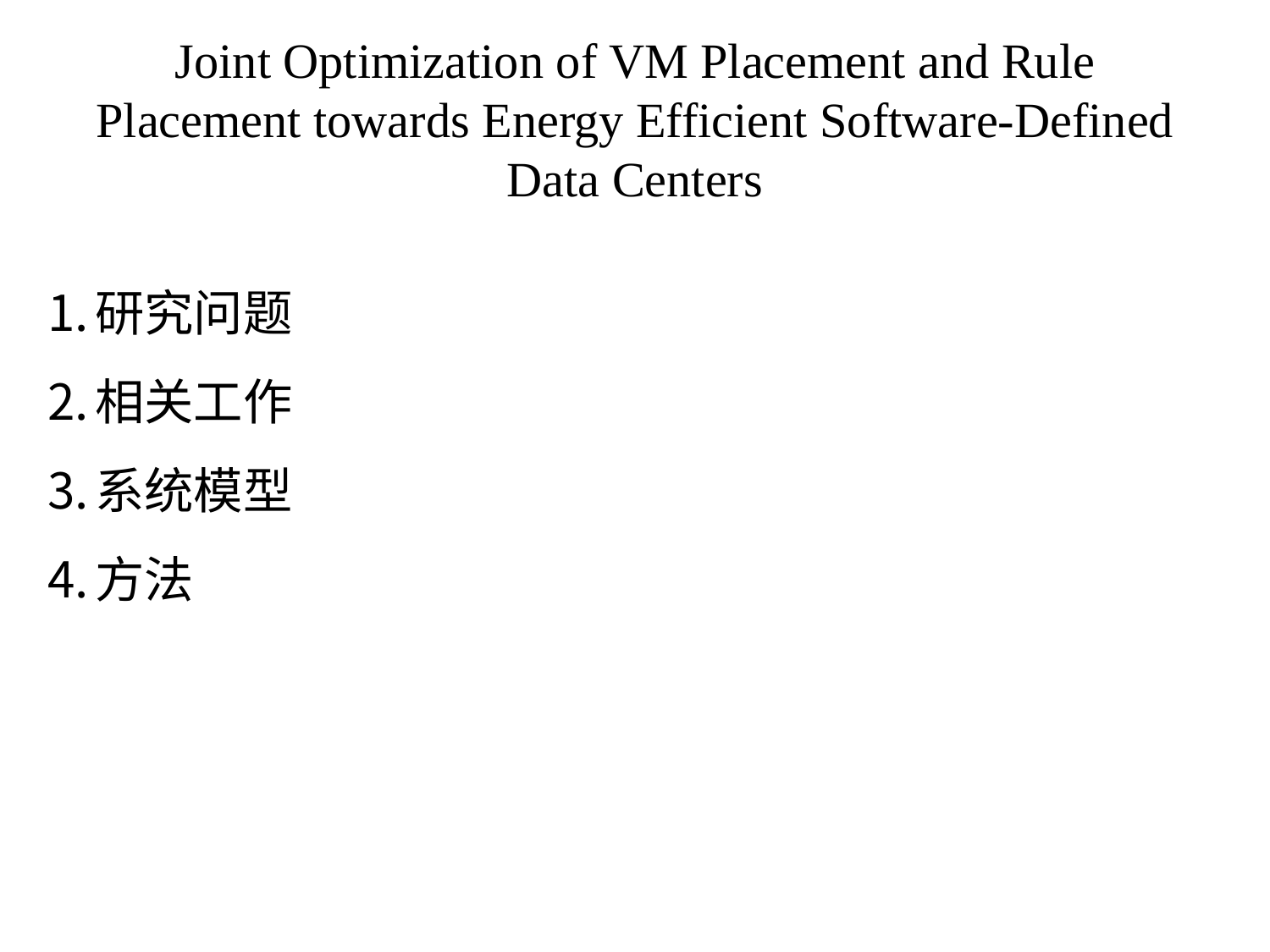

# Joint Optimization of VM Placement and Rule Placement towards Energy Efficient Software-Defined Data Centers
研究问题
相关工作
系统模型
方法